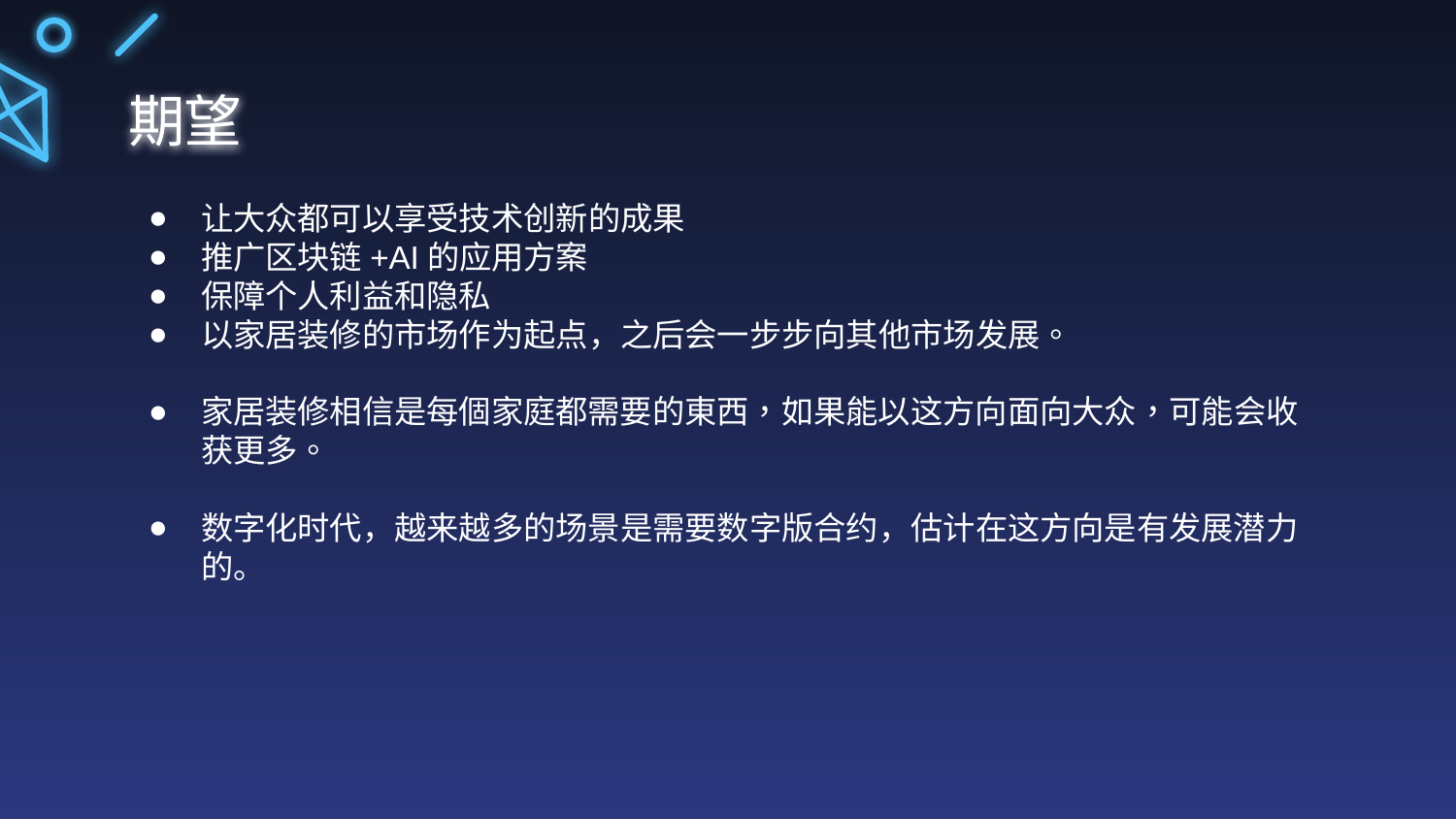

# 期望
让大众都可以享受技术创新的成果
推广区块链+AI的应用方案
保障个人利益和隐私
以家居装修的市场作为起点，之后会一步步向其他市场发展。

家居装修相信是每個家庭都需要的東西，如果能以这方向面向大众，可能会收获更多。

数字化时代，越来越多的场景是需要数字版合约，估计在这方向是有发展潜力的。